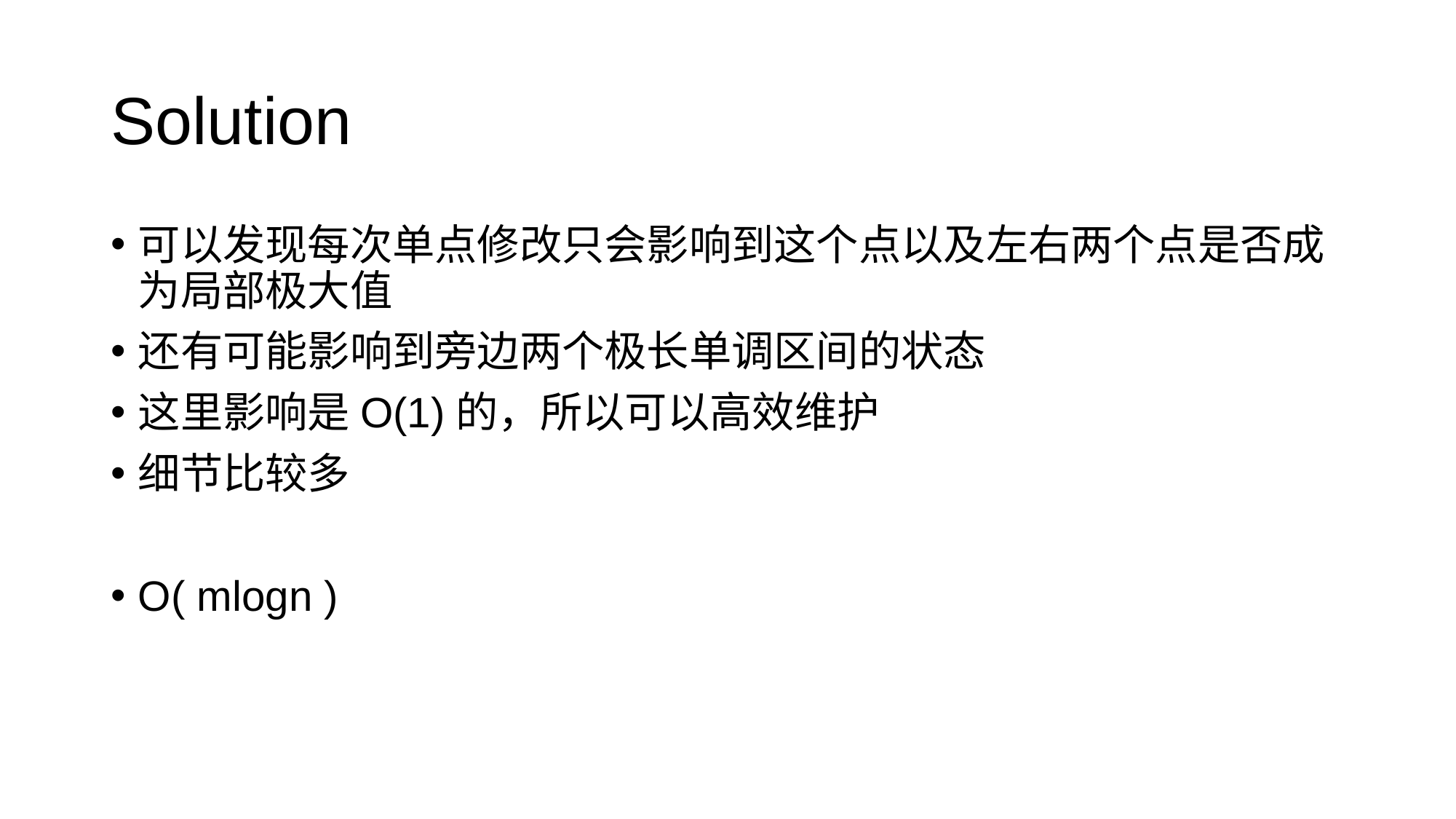

# Solution
可以发现每次单点修改只会影响到这个点以及左右两个点是否成为局部极大值
还有可能影响到旁边两个极长单调区间的状态
这里影响是O(1)的，所以可以高效维护
细节比较多

O( mlogn )